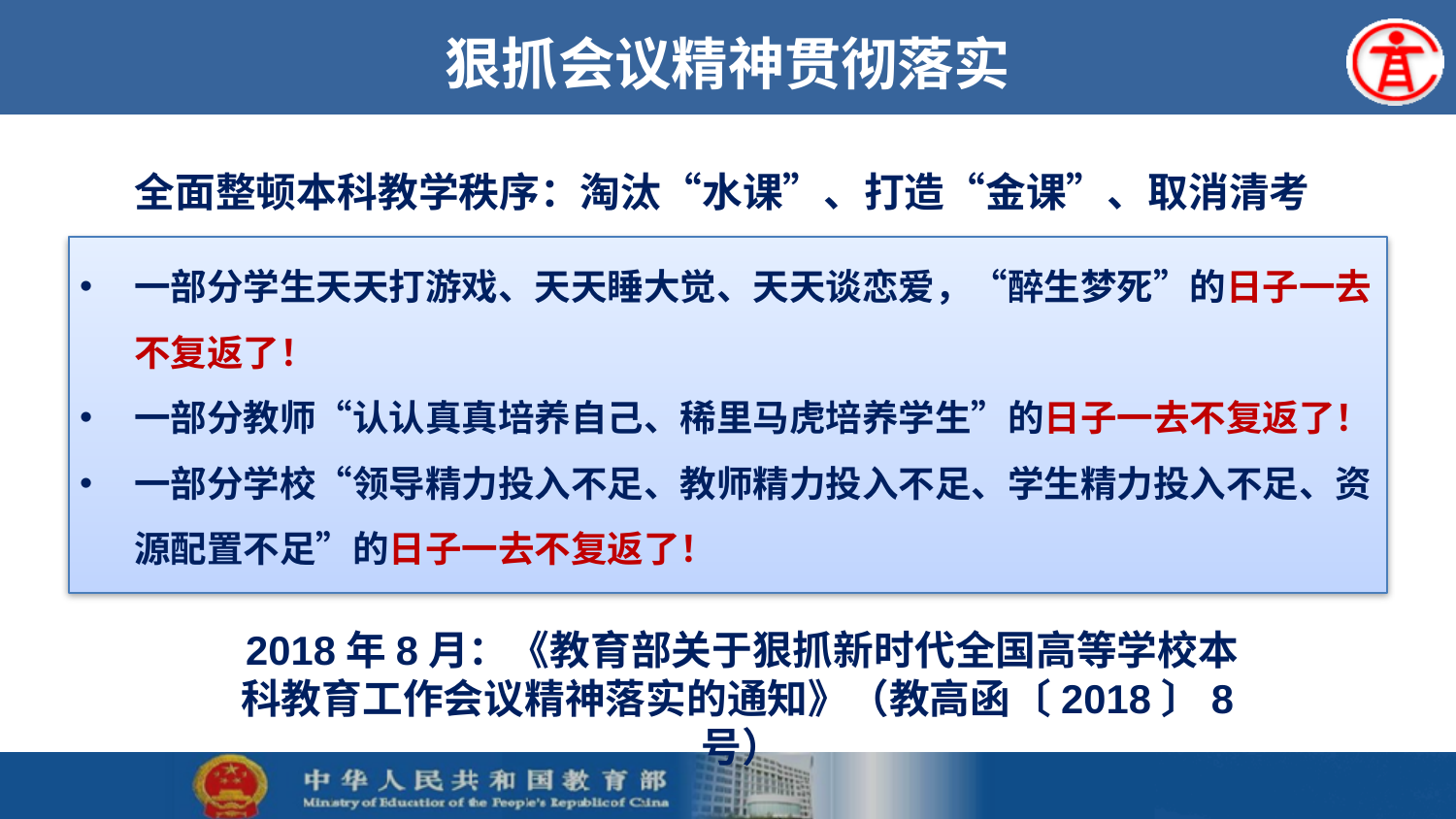

# 狠抓会议精神贯彻落实
全面整顿本科教学秩序：淘汰“水课”、打造“金课”、取消清考
一部分学生天天打游戏、天天睡大觉、天天谈恋爱，“醉生梦死”的日子一去不复返了！
一部分教师“认认真真培养自己、稀里马虎培养学生”的日子一去不复返了！
一部分学校“领导精力投入不足、教师精力投入不足、学生精力投入不足、资源配置不足”的日子一去不复返了！
2018年8月：《教育部关于狠抓新时代全国高等学校本科教育工作会议精神落实的通知》（教高函〔2018〕8号）